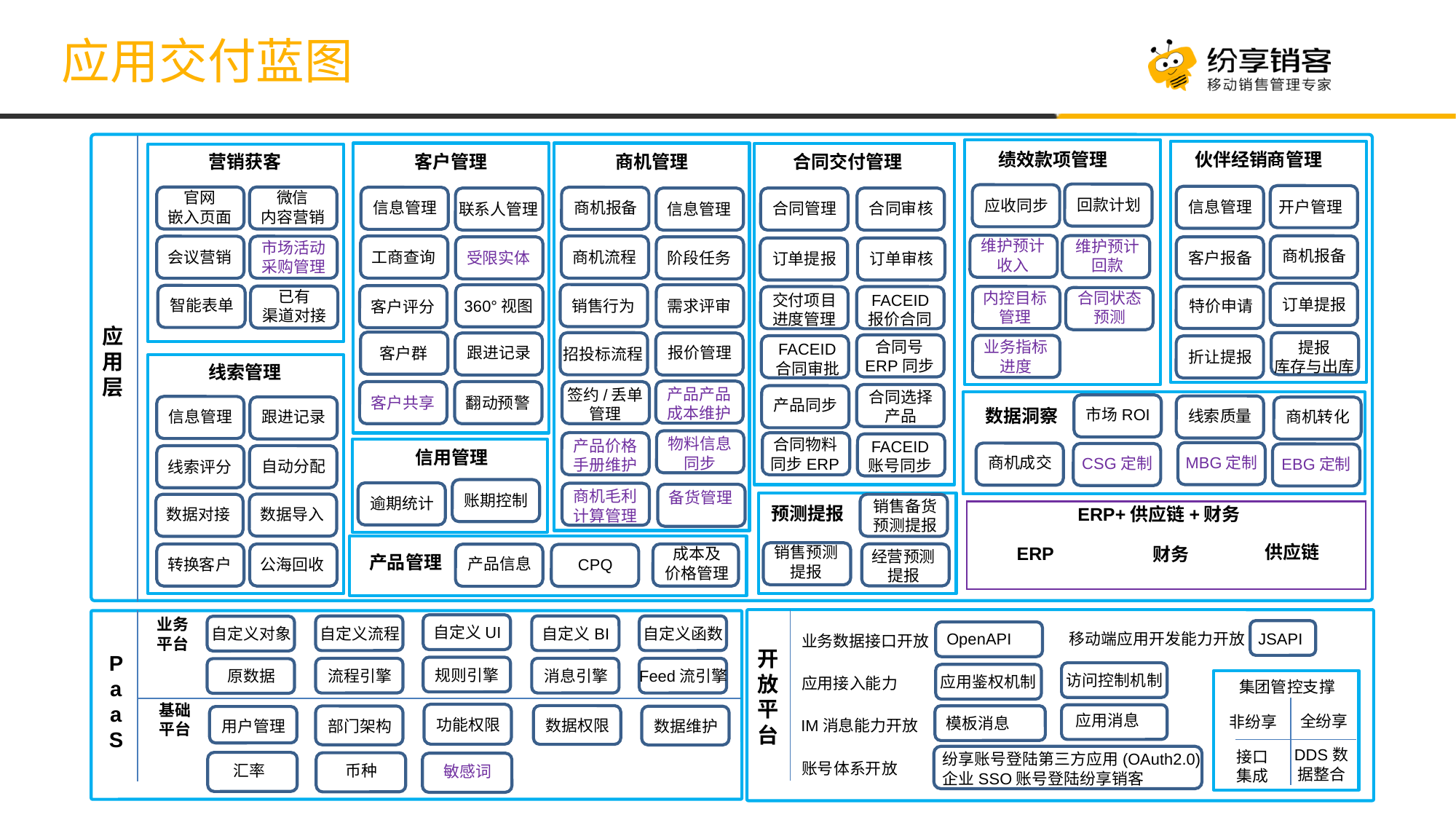

应用交付蓝图

伙伴经销商管理
绩效款项管理

营销获客
客户管理
商机管理
合同交付管理
官网
嵌入页面

微信
内容营销

回款计划

应收同步

开户管理

信息管理

信息管理

商机报备

联系人管理

信息管理

合同管理

合同审核
维护预计
收入

维护预计
回款

市场活动
采购管理

商机报备

工商查询

商机流程

会议营销

受限实体

阶段任务

客户报备

订单提报

订单审核
已有
渠道对接

合同状态
预测

内控目标
管理

订单提报

销售行为
交付项目
进度管理

FACEID
报价合同

360°视图

需求评审

智能表单

客户评分

特价申请
应用层
合同号
ERP同步

业务指标
进度

提报
库存与出库

客户群

招投标流程

跟进记录

报价管理
FACEID
合同审批

折让提报

线索管理
产品产品
成本维护

签约/丢单
管理

客户共享

翻动预警
合同选择
产品

产品同步

市场ROI

线索质量

信息管理

跟进记录

商机转化
数据洞察
物料信息
同步

合同物料
同步ERP

产品价格
手册维护

FACEID
账号同步

信用管理

MBG定制

商机成交

CSG定制

EBG定制

自动分配

线索评分

账期控制
商机毛利
计算管理

备货管理

逾期统计
销售备货
预测提报

数据导入

数据对接
预测提报
ERP+供应链+财务

供应链

ERP
销售预测
提报

财务
成本及
价格管理

经营预测
提报

转换客户

公海回收

产品信息

CPQ
产品管理
业务平台

自定义UI

自定义流程

自定义函数

自定义BI

自定义对象

移动端应用开发能力开放
JSAPI
OpenAPI
业务数据接口开放
开放平台
PaaS

规则引擎

流程引擎

消息引擎

Feed流引擎

原数据

访问控制机制
应用鉴权机制
应用接入能力

集团管控支撑
基础平台

功能权限

应用消息

数据权限

部门架构
全纷享

数据维护

用户管理
非纷享
模板消息
IM消息能力开放
DDS数据整合
接口集成
纷享账号登陆第三方应用(OAuth2.0)
企业SSO账号登陆纷享销客

汇率

币种
账号体系开放

敏感词